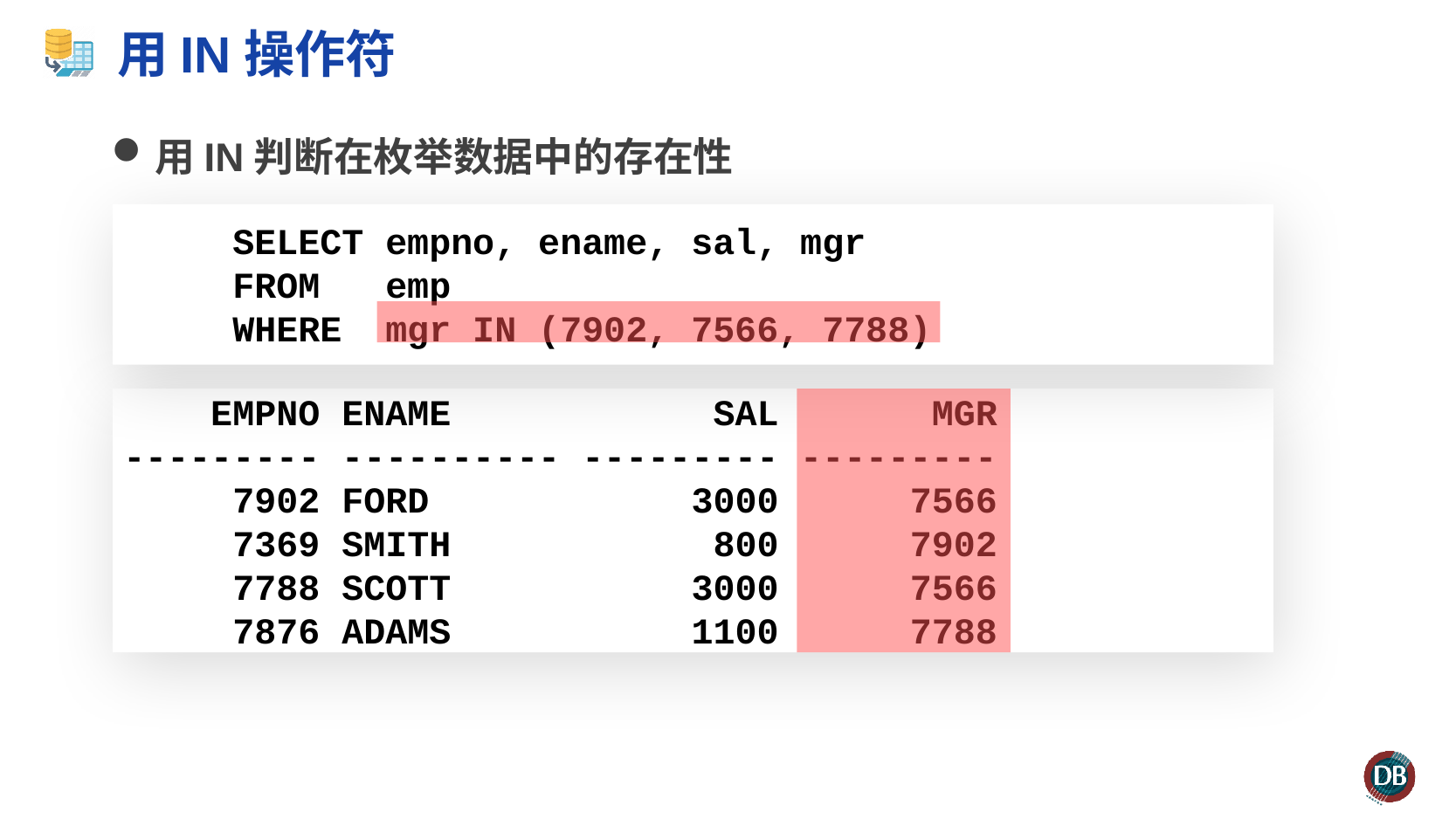

# 用IN操作符
用IN判断在枚举数据中的存在性

     SELECT	empno, ename, sal, mgr
     FROM 	emp
     WHERE	mgr IN (7902, 7566, 7788)

    EMPNO ENAME            SAL       MGR
--------- ---------- --------- ---------
     7902 FORD            3000      7566
     7369 SMITH            800      7902
     7788 SCOTT           3000      7566
     7876 ADAMS           1100      7788